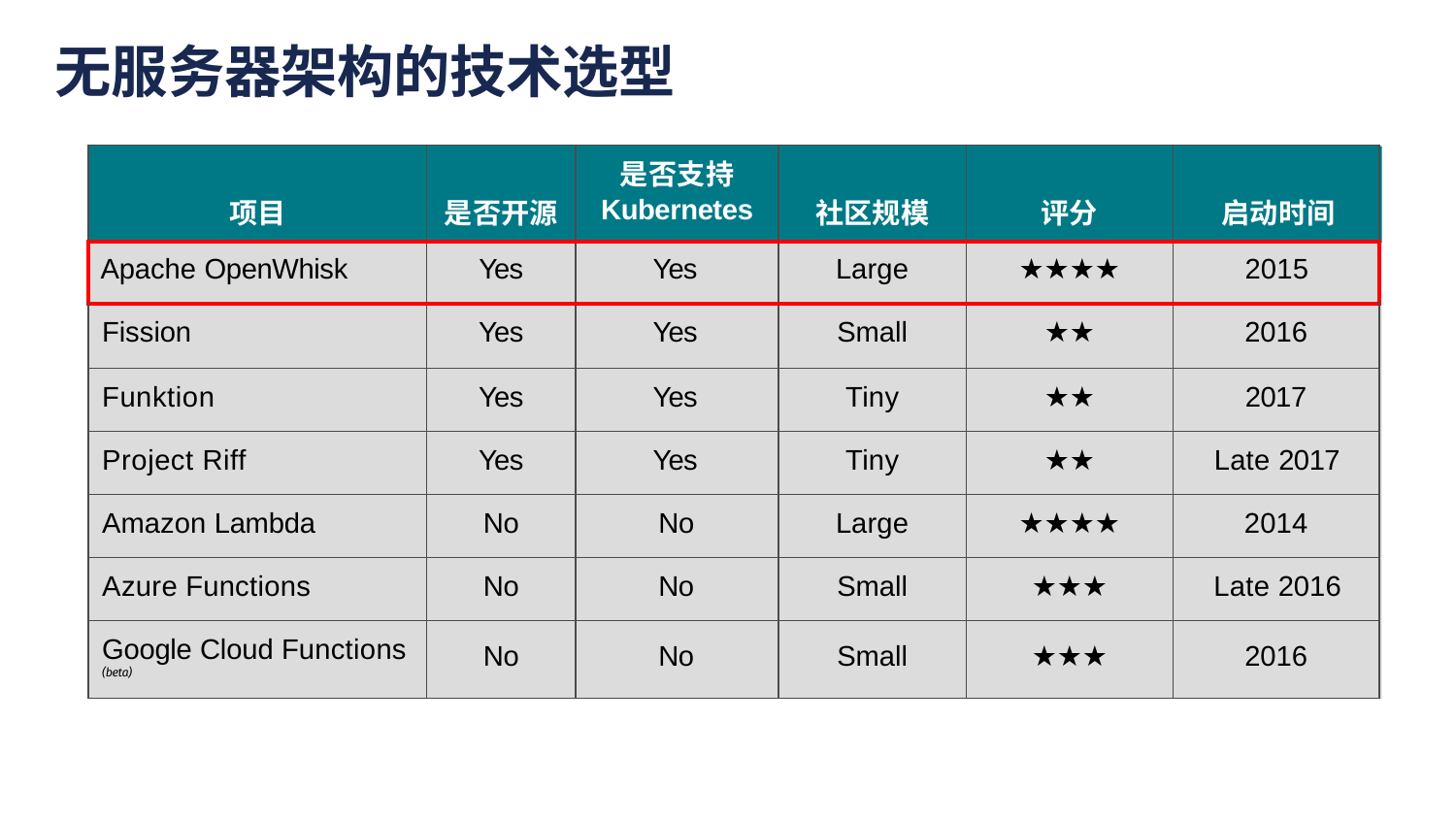

# 无服务器架构的技术选型
| 项目 | 是否开源 | 是否支持 Kubernetes | 社区规模 | 评分 | 启动时间 |
| --- | --- | --- | --- | --- | --- |
| Apache OpenWhisk | Yes | Yes | Large | ★★★★ | 2015 |
| Fission | Yes | Yes | Small | ★★ | 2016 |
| Funktion | Yes | Yes | Tiny | ★★ | 2017 |
| Project Riff | Yes | Yes | Tiny | ★★ | Late 2017 |
| Amazon Lambda | No | No | Large | ★★★★ | 2014 |
| Azure Functions | No | No | Small | ★★★ | Late 2016 |
| Google Cloud Functions (beta) | No | No | Small | ★★★ | 2016 |

© 2018, Amazon Web Services, Inc. or its affiliates. All rights  reserved.